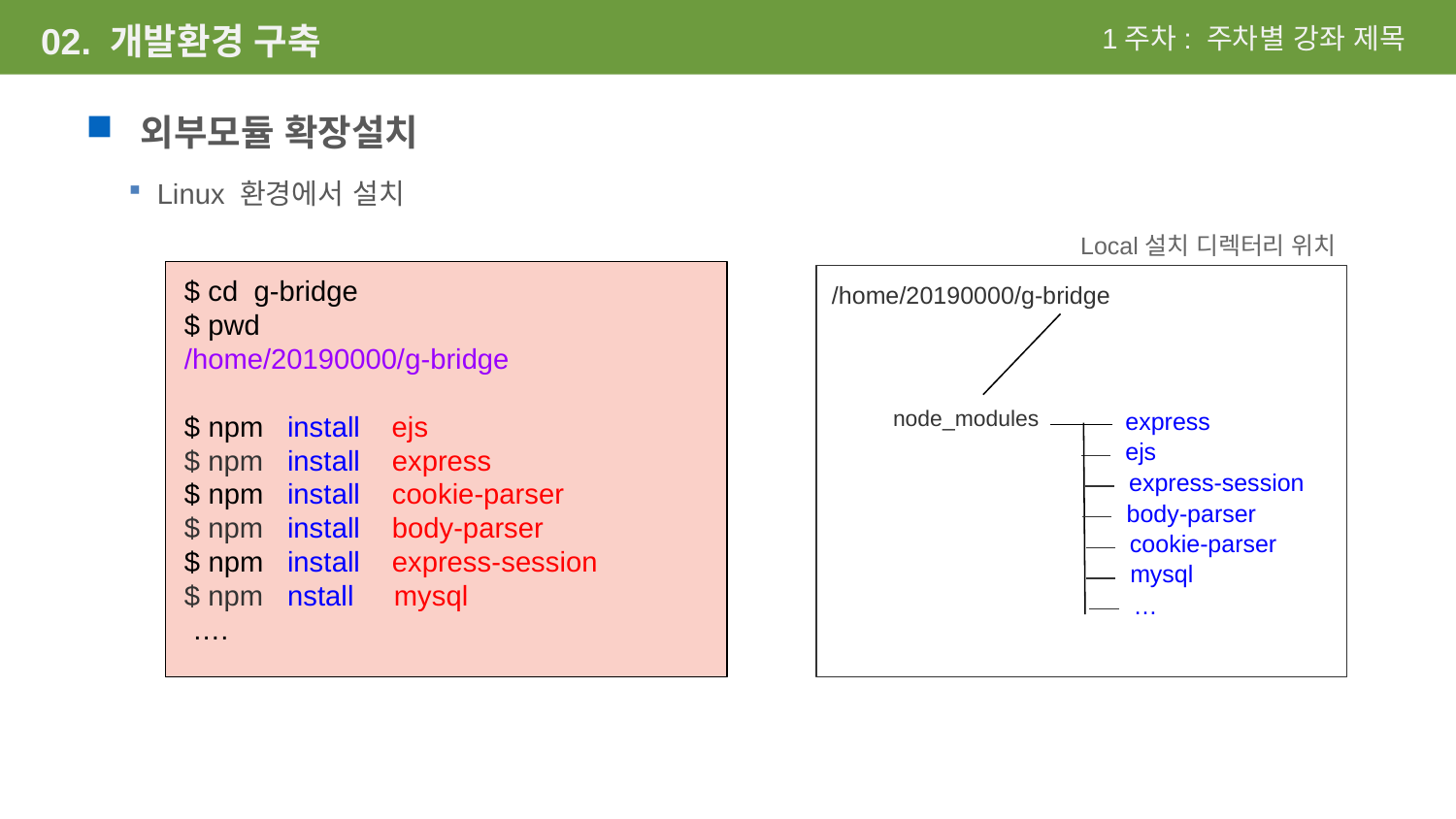

1주차: 주차별 강좌 제목
02. 개발환경 구축
외부모듈 확장설치
Linux 환경에서 설치
Local설치 디렉터리 위치

$ cd  g-bridge
$ pwd
/home/20190000/g-bridge

$ npm   install    ejs
$ npm   install    express
$ npm   install    cookie-parser
$ npm   install    body-parser
$ npm   install    express-session
$ npm   nstall     mysql
 ….

/home/20190000/g-bridge
node_modules
express
ejs
express-session
body-parser
cookie-parser
mysql
…